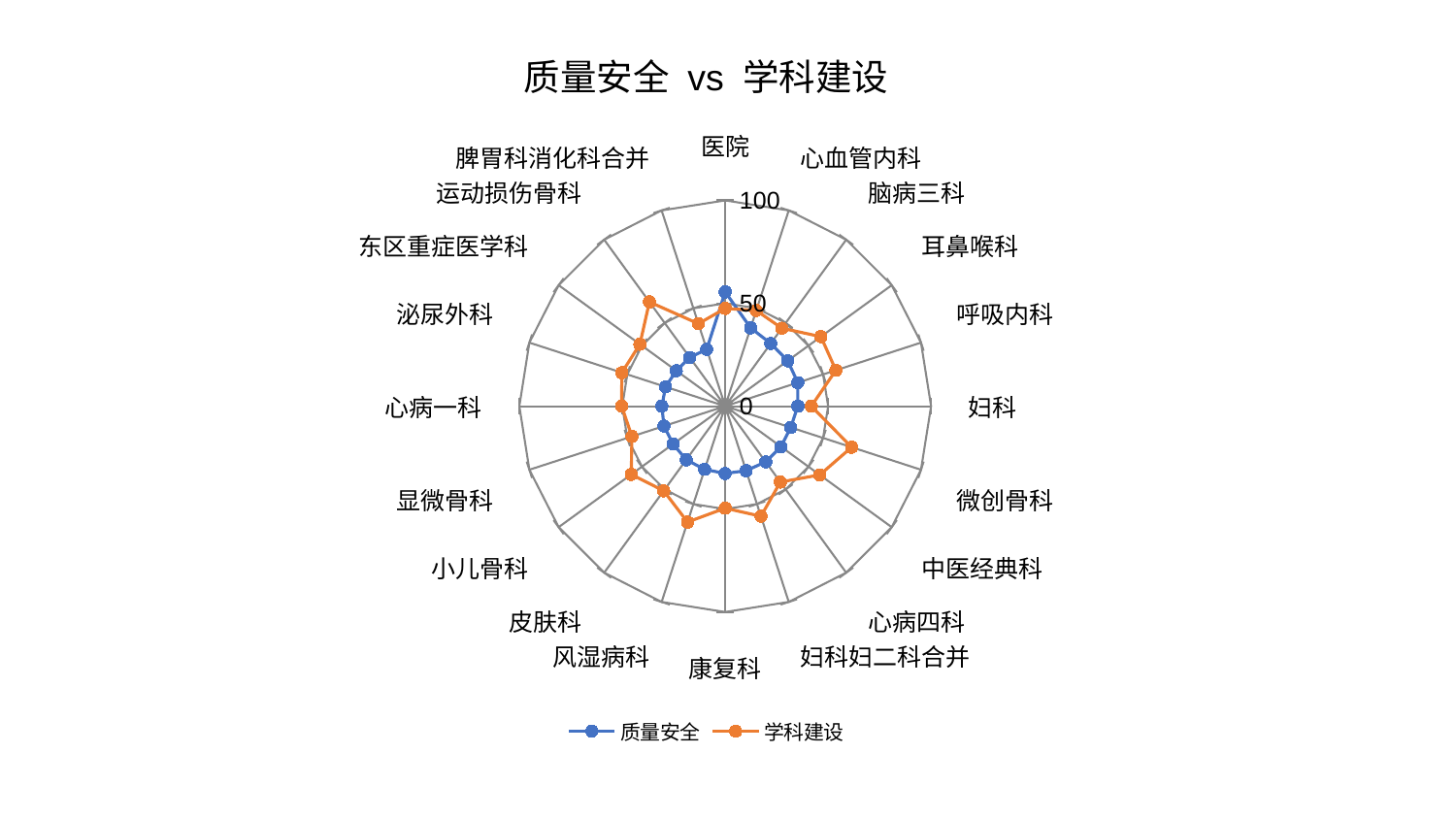

### Chart: 质量安全 vs 学科建设

| Category | 质量安全 | 学科建设 |
|---|---|---|
| 医院 | 55.53573143003357 | 47.50800549715969 |
| 心血管内科 | 40.010348882490824 | 48.88525412928011 |
| 脑病三科 | 37.67278953642697 | 46.84175869569652 |
| 耳鼻喉科 | 37.54425420958655 | 57.48655939740451 |
| 呼吸内科 | 37.10581469532677 | 56.54286184378418 |
| 妇科 | 35.29941768756632 | 41.83837826167093 |
| 微创骨科 | 33.51220068248155 | 64.58972013383782 |
| 中医经典科 | 33.48598555279222 | 56.81037503554383 |
| 心病四科 | 33.47168228877102 | 45.574821161598784 |
| 妇科妇二科合并 | 32.93444785575386 | 56.253342317492134 |
| 康复科 | 32.69029301288871 | 49.571966603327695 |
| 风湿病科 | 32.30940075233775 | 59.2031793751994 |
| 皮肤科 | 32.19849866023047 | 50.84221080276889 |
| 小儿骨科 | 31.30901183134036 | 56.40399725853991 |
| 显微骨科 | 31.266453322815018 | 47.63668771751204 |
| 心病一科 | 30.76481410432205 | 50.289680002809035 |
| 泌尿外科 | 30.452797761024005 | 52.791362927400954 |
| 东区重症医学科 | 29.352649953162334 | 51.22829617455361 |
| 运动损伤骨科 | 29.30813133238761 | 62.61911533033436 |
| 脾胃科消化科合并 | 29.021374797837545 | 42.151626432256656 |
4